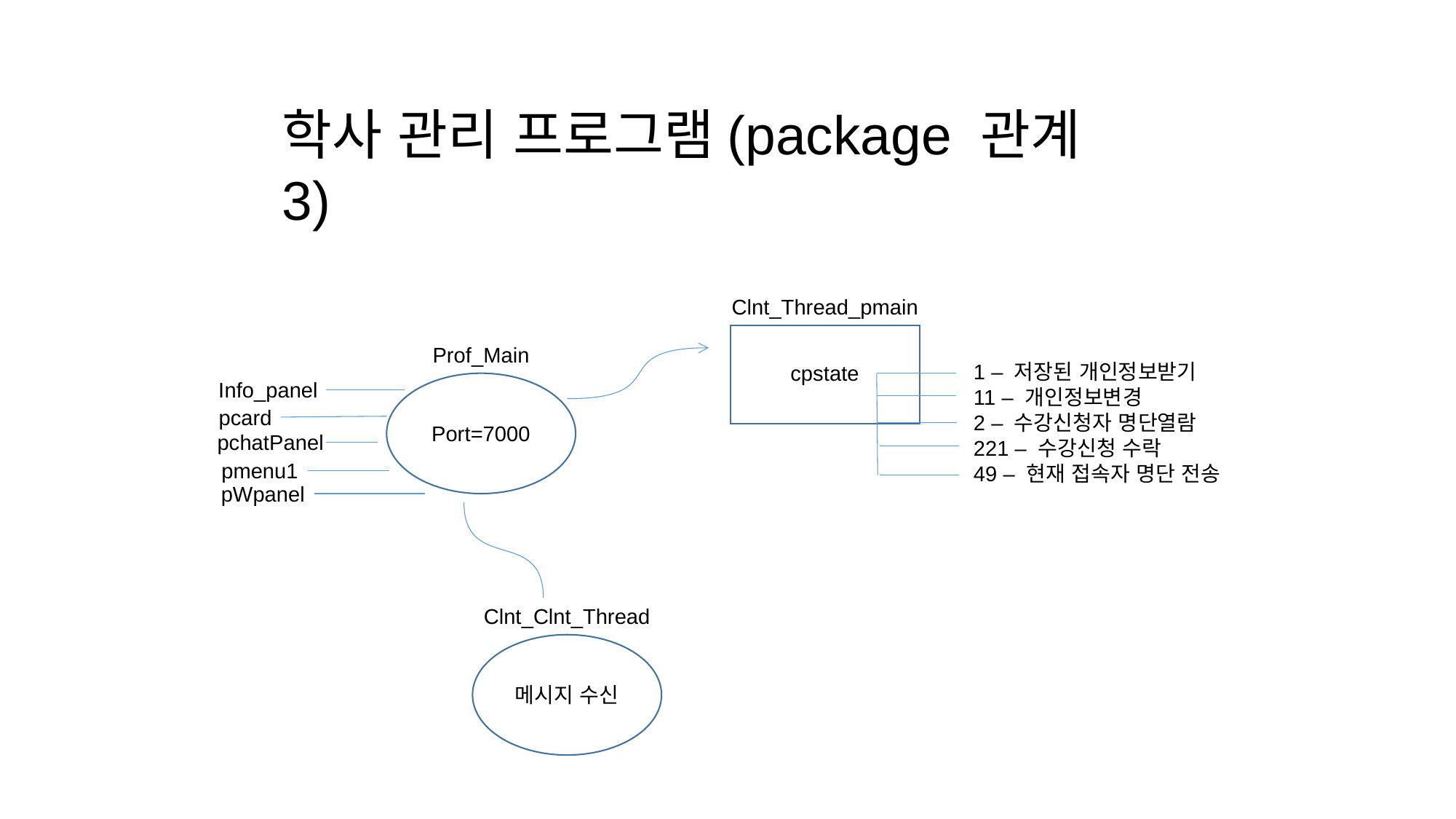

학사 관리 프로그램(package 관계3)
Clnt_Thread_pmain

Prof_Main
1 – 저장된 개인정보받기
11 – 개인정보변경
2 – 수강신청자 명단열람
221 – 수강신청 수락
49 – 현재 접속자 명단 전송
cpstate
Info_panel

pcard
Port=7000
pchatPanel
pmenu1
pWpanel
Clnt_Clnt_Thread

메시지 수신